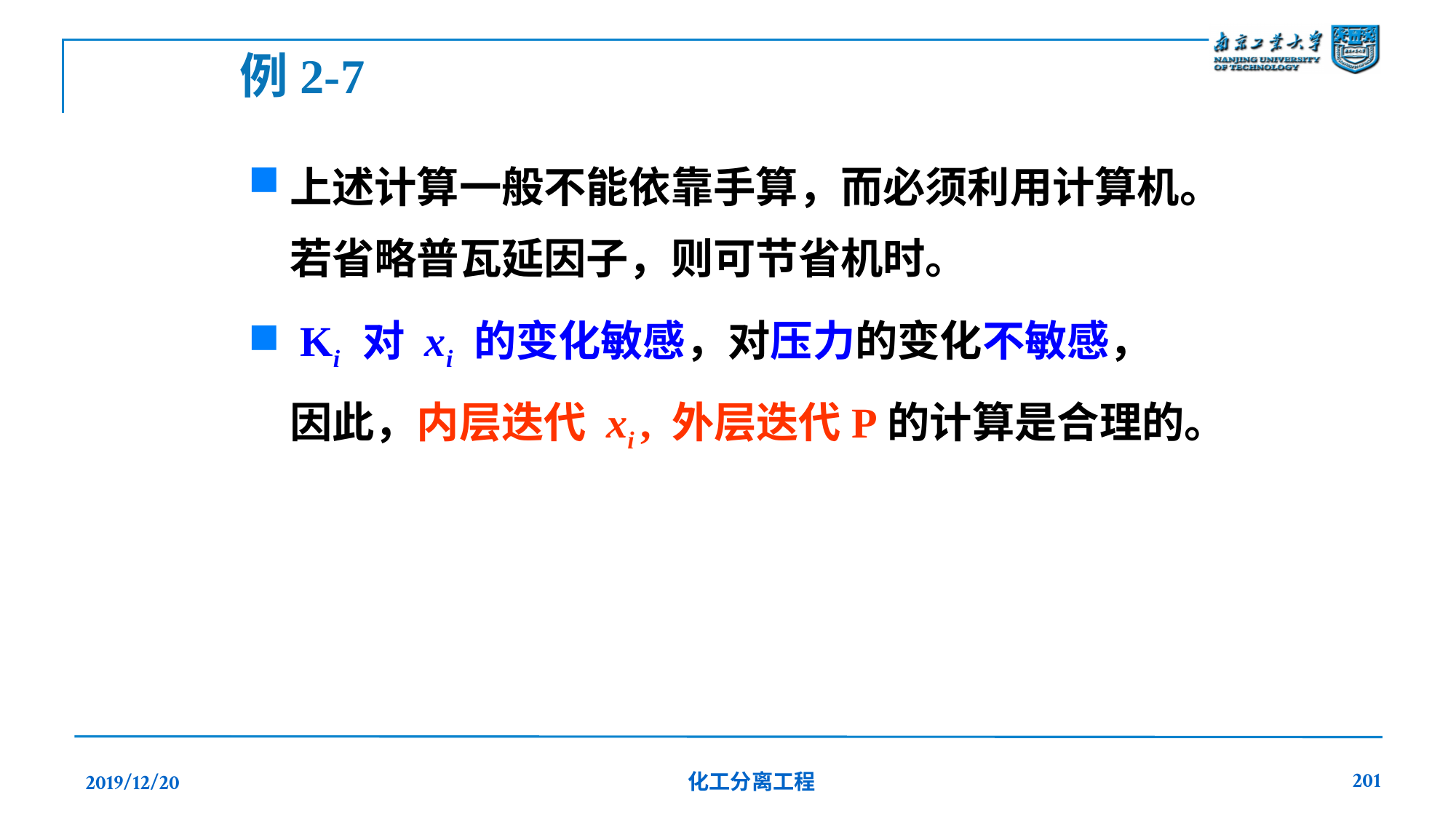

例2-7
上述计算一般不能依靠手算，而必须利用计算机。若省略普瓦延因子，则可节省机时。
 Ki  对 xi 的变化敏感，对压力的变化不敏感，因此，内层迭代 xi , 外层迭代P的计算是合理的。

2019/12/20
化工分离工程
201